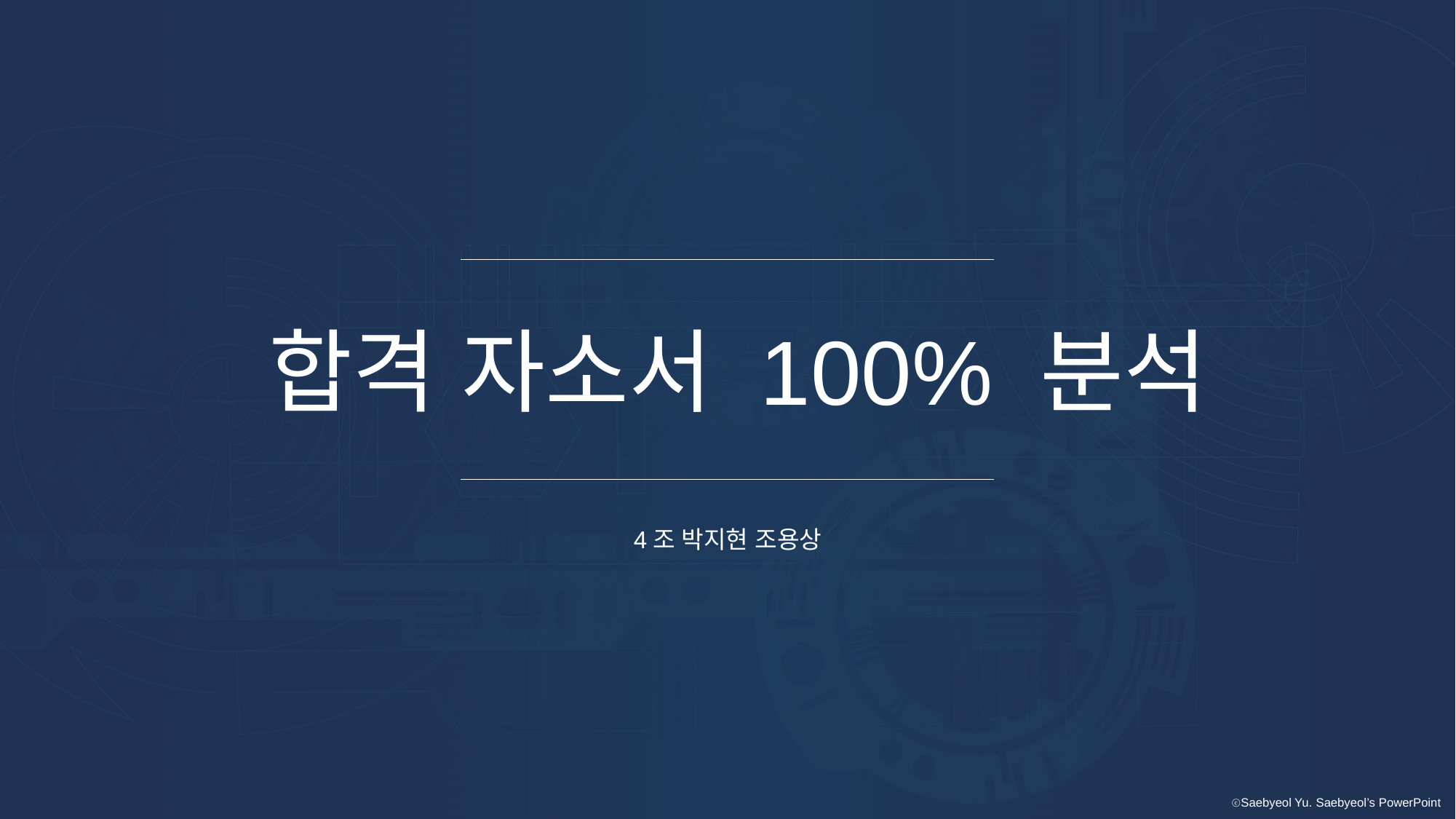

합격 자소서 100% 분석
4조 박지현 조용상